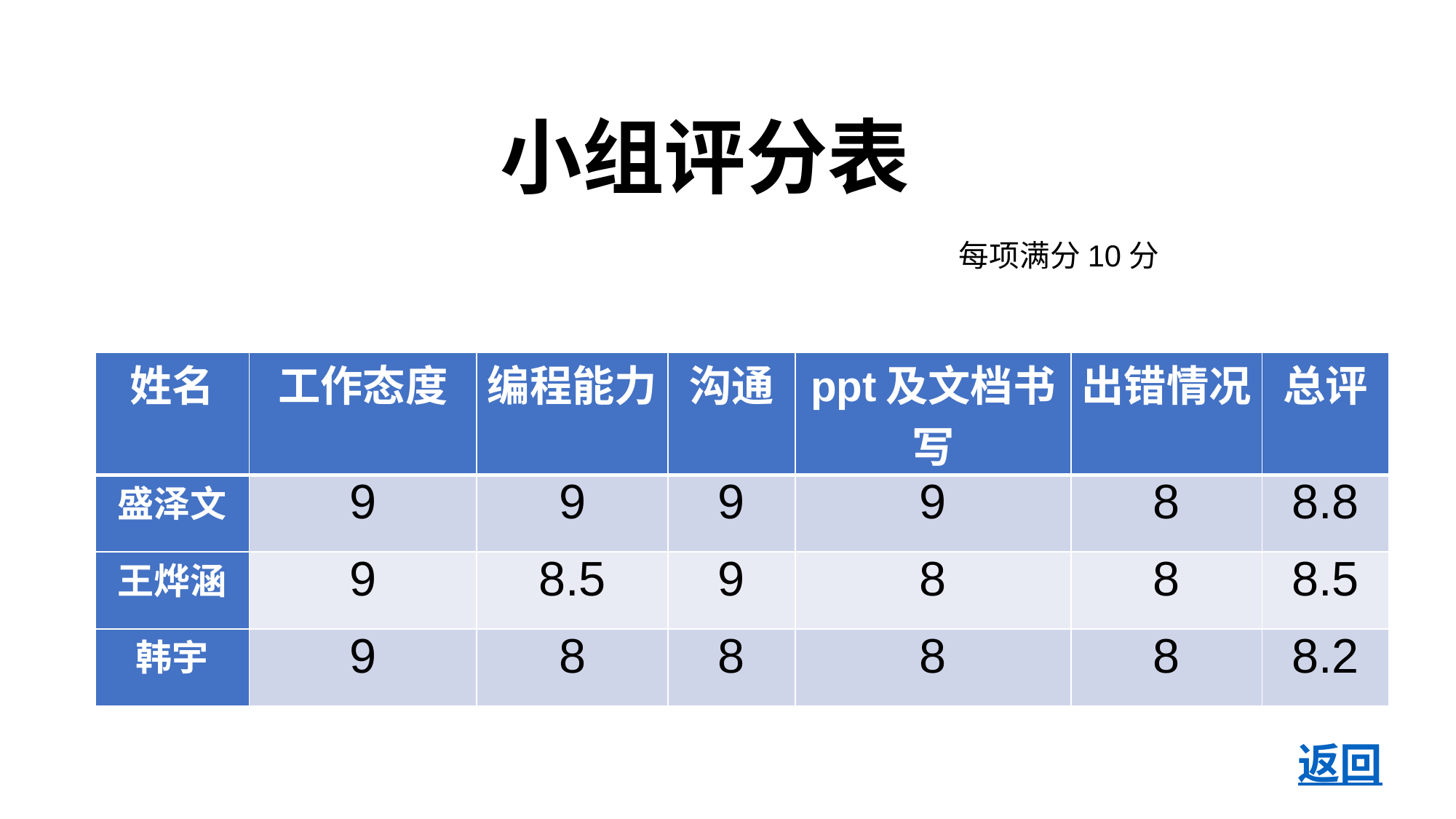

小组评分表
														          每项满分10分
| 姓名 | 工作态度 | 编程能力 | 沟通 | ppt及文档书写 | 出错情况 | 总评 |
| --- | --- | --- | --- | --- | --- | --- |
| 盛泽文 | 9 | 9 | 9 | 9 | 8 | 8.8 |
| 王烨涵 | 9 | 8.5 | 9 | 8 | 8 | 8.5 |
| 韩宇 | 9 | 8 | 8 | 8 | 8 | 8.2 |
返回